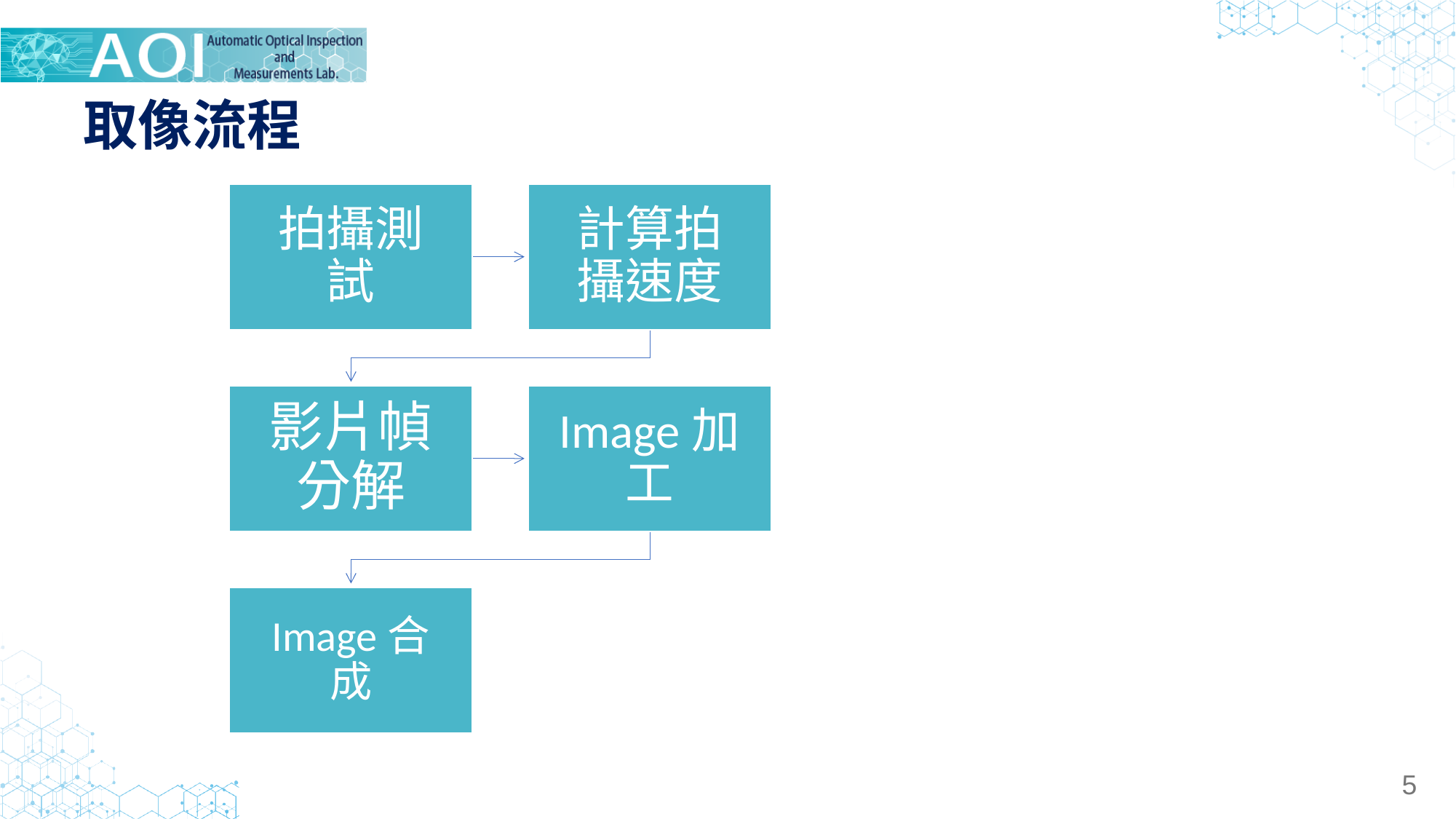

# 取像流程

拍攝測試

計算拍攝速度

影片幀分解

Image加工
Image合成